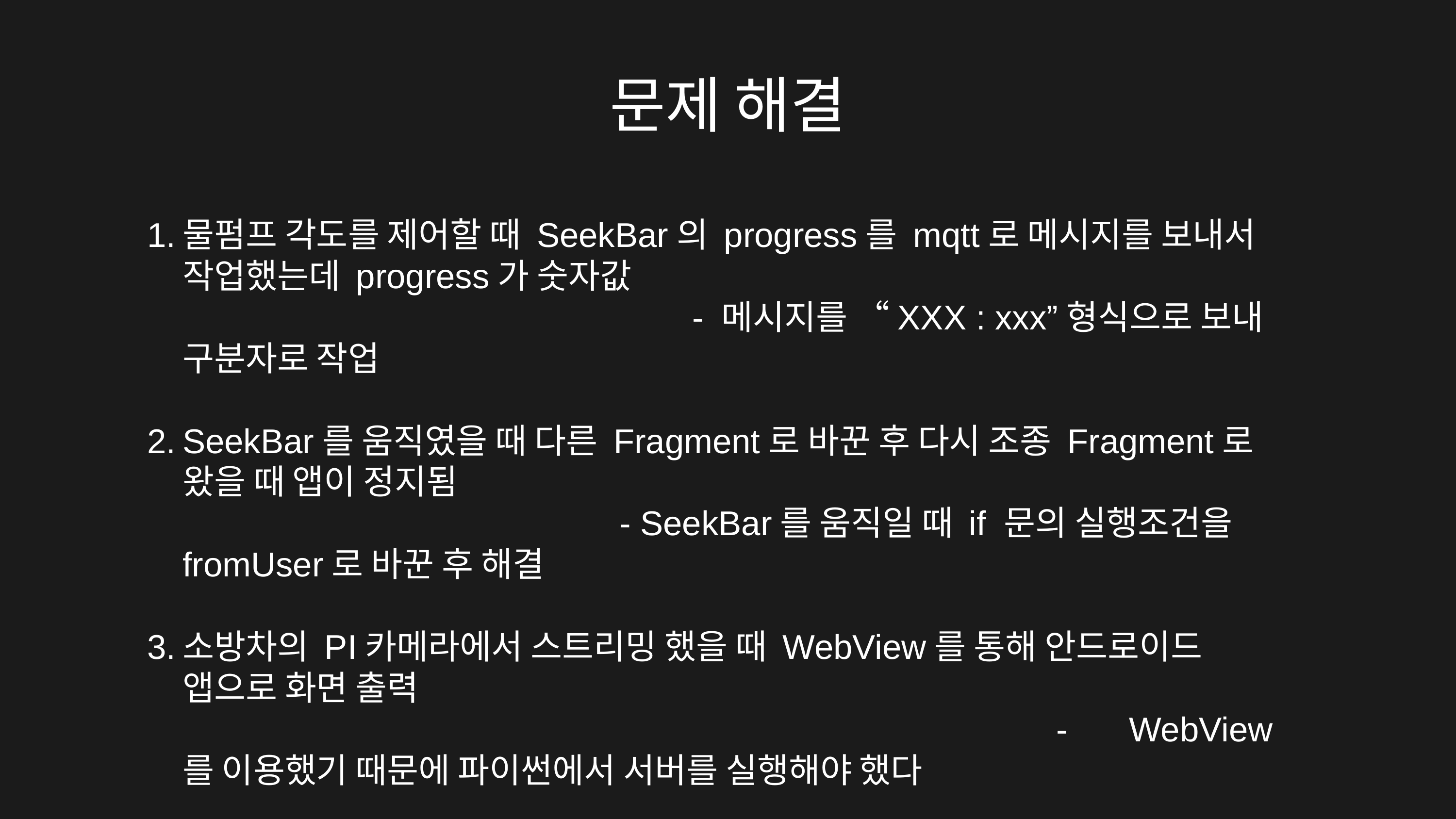

문제 해결

물펌프 각도를 제어할 때 SeekBar의 progress를 mqtt로 메시지를 보내서 작업했는데 progress가 숫자값																- 메시지를 “XXX : xxx”형식으로 보내 구분자로 작업

SeekBar를 움직였을 때 다른 Fragment로 바꾼 후 다시 조종 Fragment로 왔을 때 앱이 정지됨																		- SeekBar를 움직일 때 if 문의 실행조건을 fromUser로 바꾼 후 해결

소방차의 PI카메라에서 스트리밍 했을 때 WebView를 통해 안드로이드 앱으로 화면 출력 																								- 	WebView를 이용했기 때문에 파이썬에서 서버를 실행해야 했다